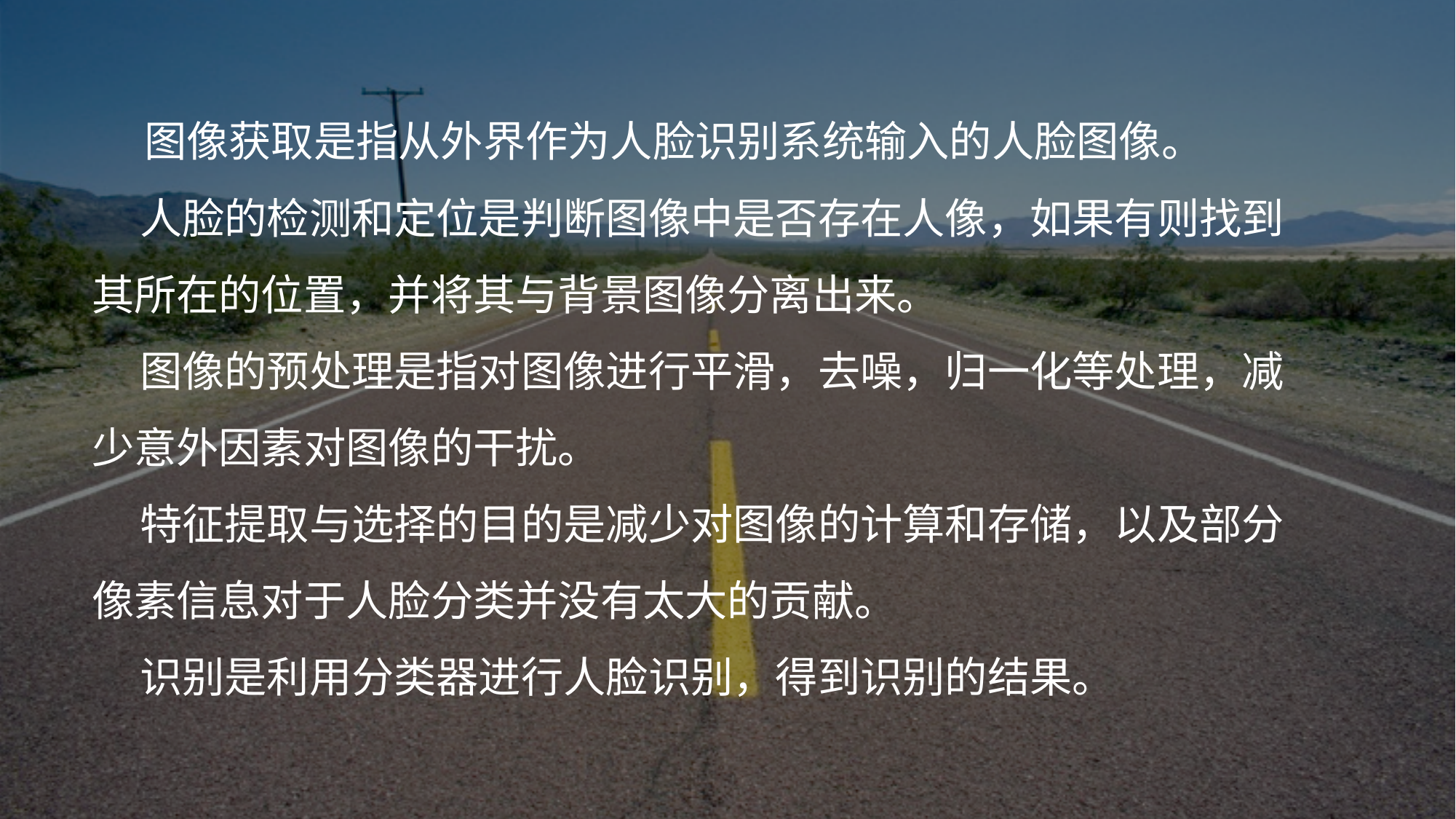

图像获取是指从外界作为人脸识别系统输入的人脸图像。
    人脸的检测和定位是判断图像中是否存在人像，如果有则找到其所在的位置，并将其与背景图像分离出来。
    图像的预处理是指对图像进行平滑，去噪，归一化等处理，减少意外因素对图像的干扰。
    特征提取与选择的目的是减少对图像的计算和存储，以及部分像素信息对于人脸分类并没有太大的贡献。
    识别是利用分类器进行人脸识别，得到识别的结果。